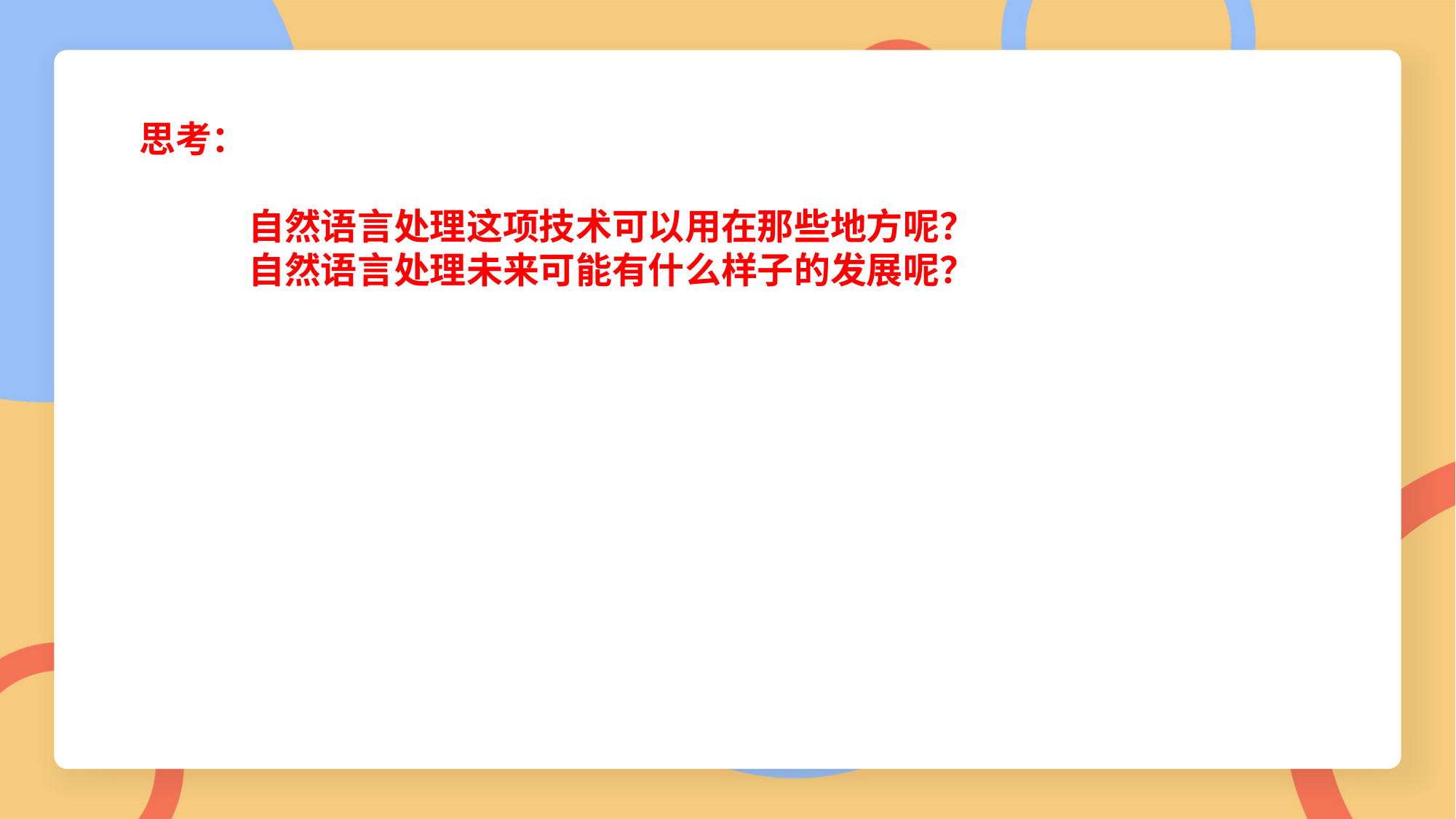

思考：

自然语言处理这项技术可以用在那些地方呢？
自然语言处理未来可能有什么样子的发展呢？